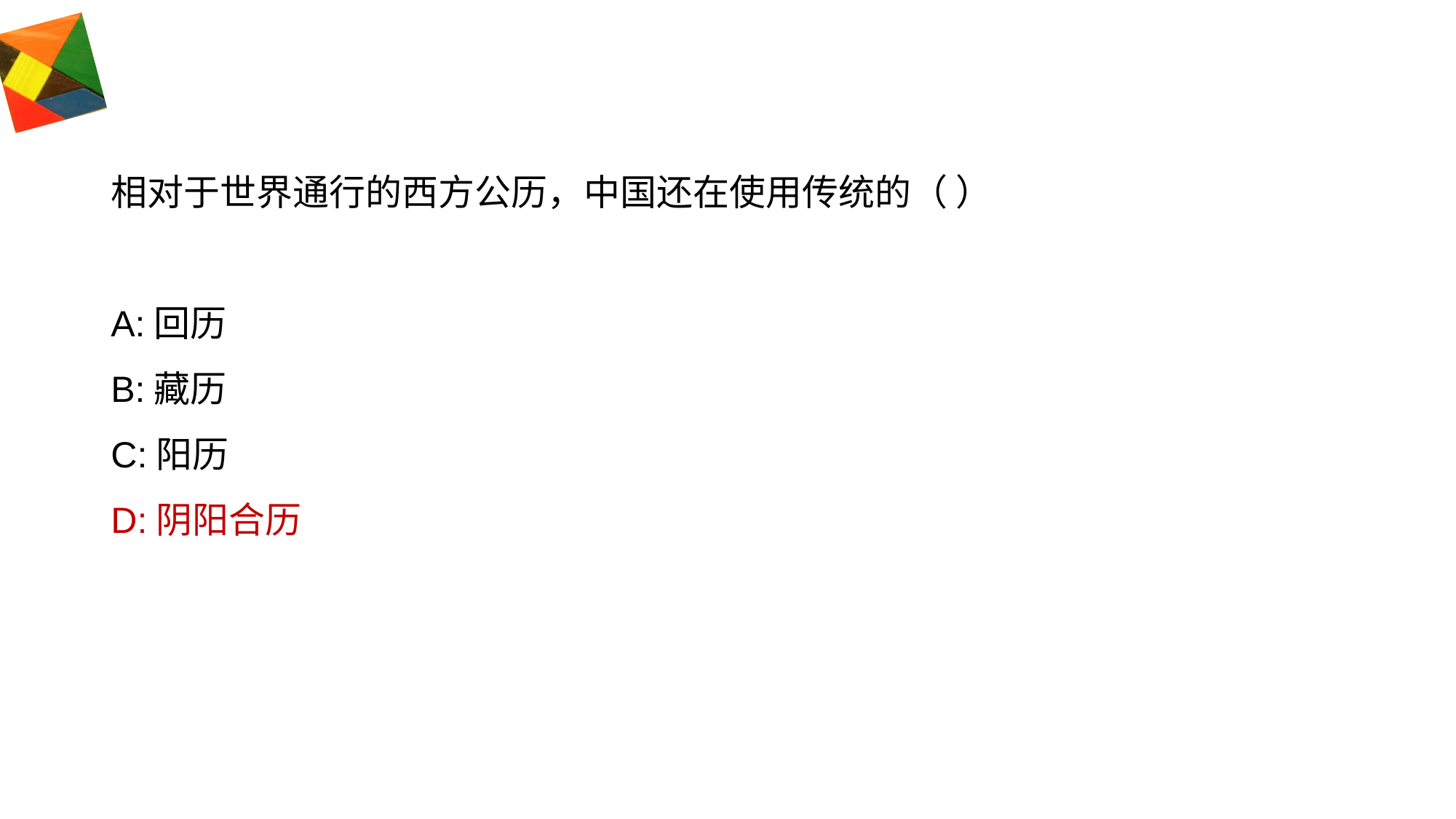

#
相对于世界通行的西方公历，中国还在使用传统的（ ）

A:回历
B:藏历
C:阳历
D:阴阳合历

123